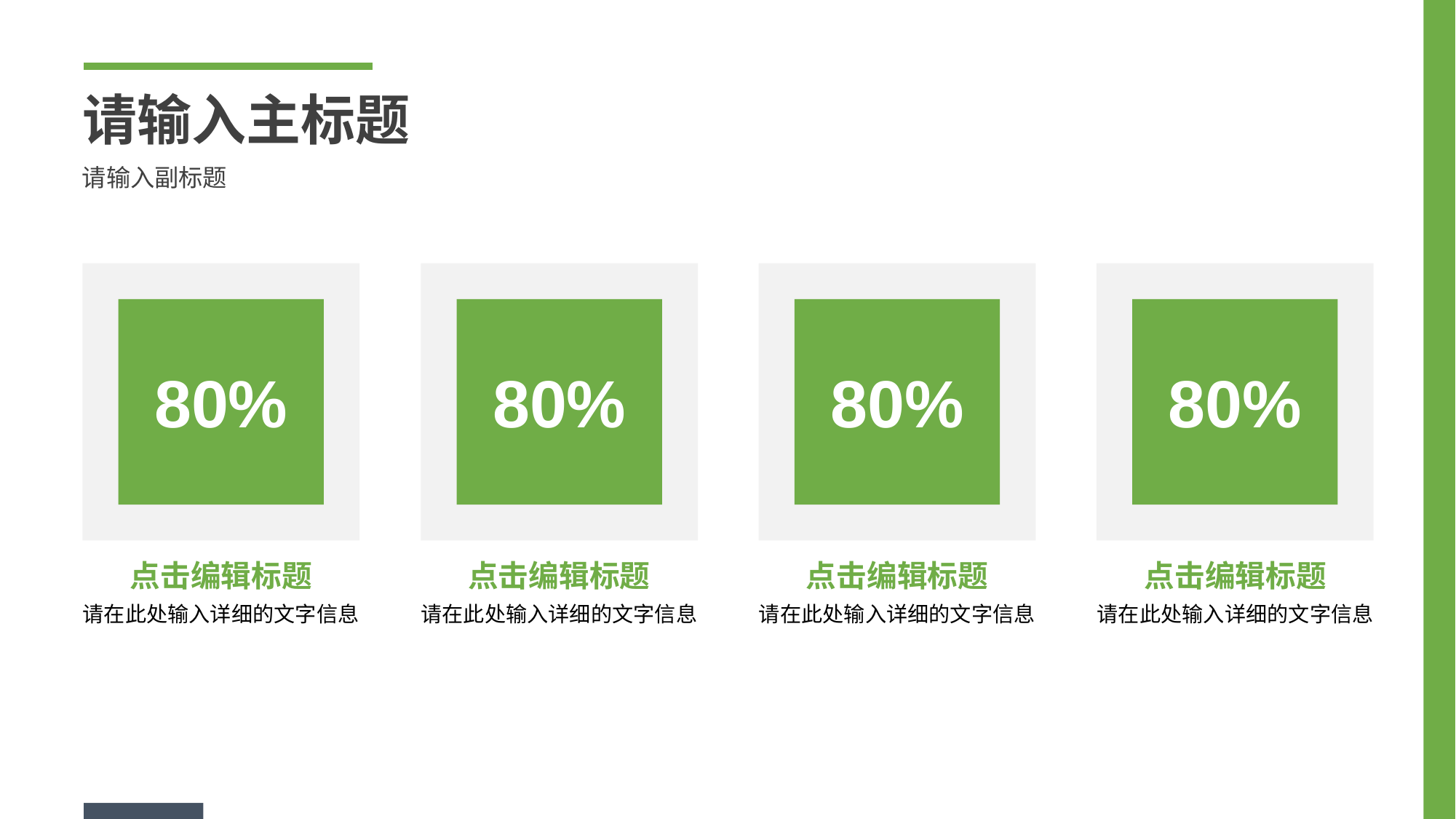

请输入主标题
请输入副标题

80%
80%
80%
80%
点击编辑标题
点击编辑标题
请在此处输入详细的文字信息
点击编辑标题
请在此处输入详细的文字信息
点击编辑标题
请在此处输入详细的文字信息
请在此处输入详细的文字信息